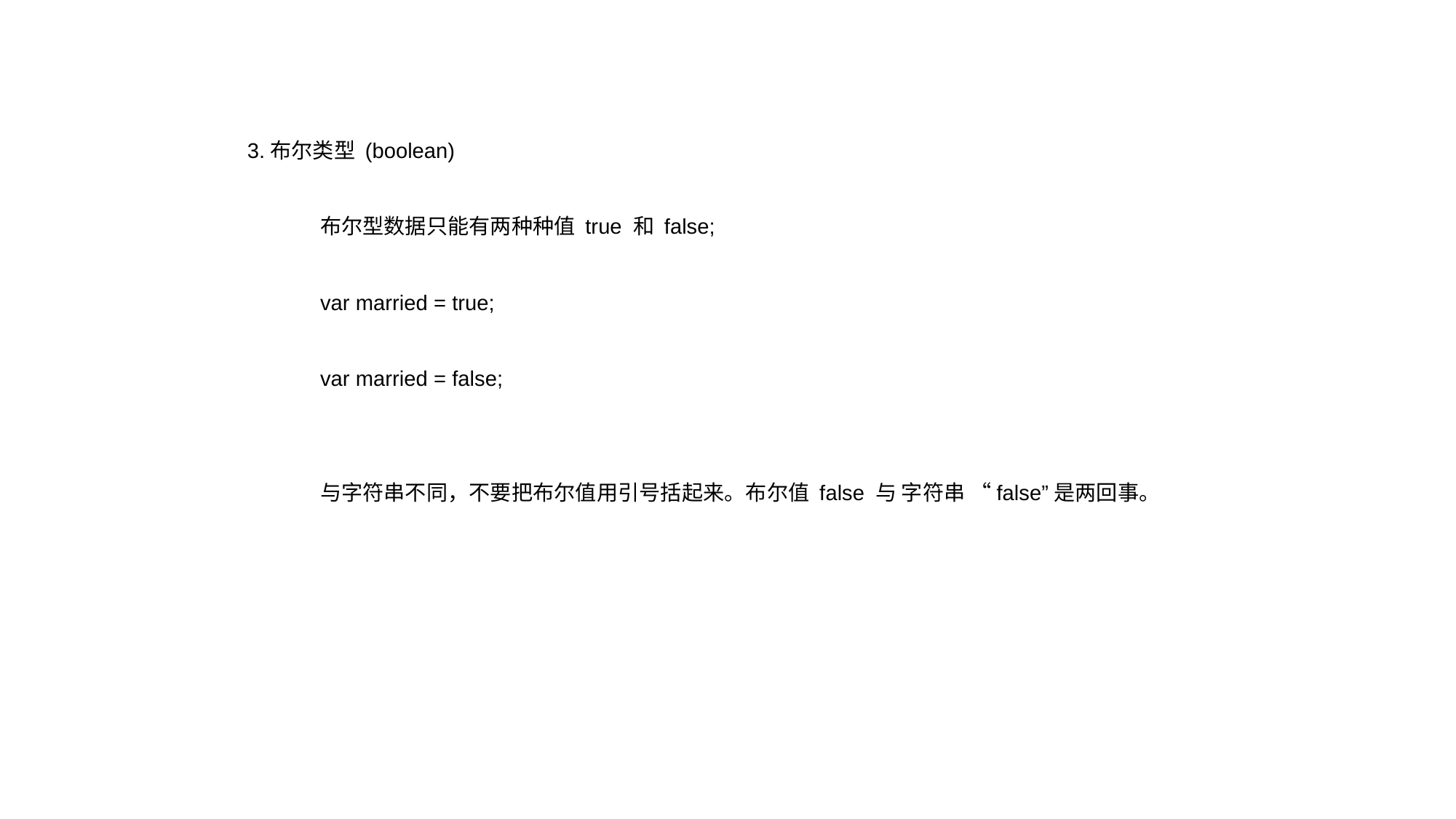

3.布尔类型 (boolean)

	布尔型数据只能有两种种值 true 和 false;

	var married = true;

	var married = false;

	与字符串不同，不要把布尔值用引号括起来。布尔值 false 与 字符串 “false”是两回事。